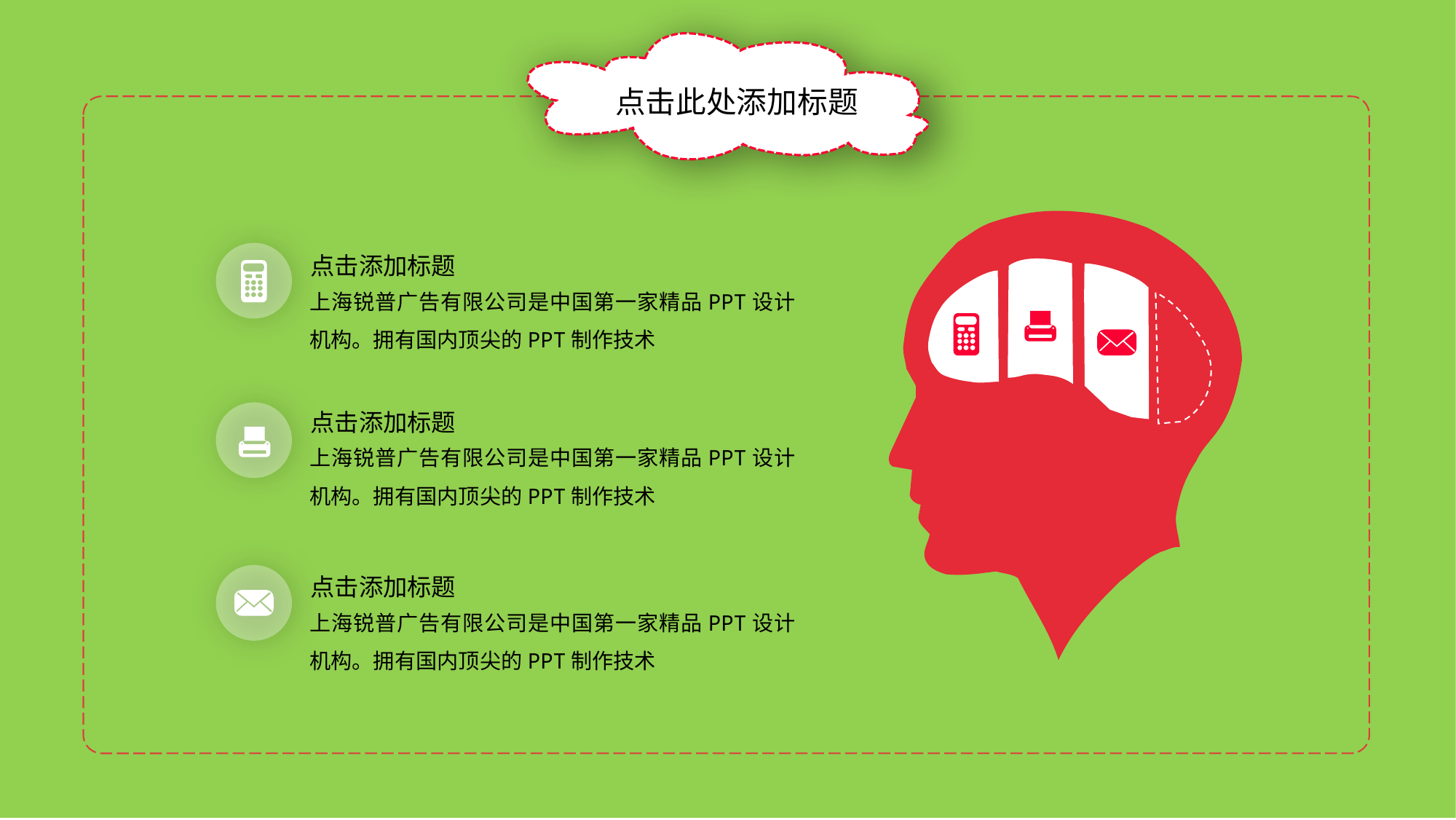

点击此处添加标题

点击添加标题
上海锐普广告有限公司是中国第一家精品PPT设计机构。拥有国内顶尖的PPT制作技术

点击添加标题
上海锐普广告有限公司是中国第一家精品PPT设计机构。拥有国内顶尖的PPT制作技术

点击添加标题
上海锐普广告有限公司是中国第一家精品PPT设计机构。拥有国内顶尖的PPT制作技术